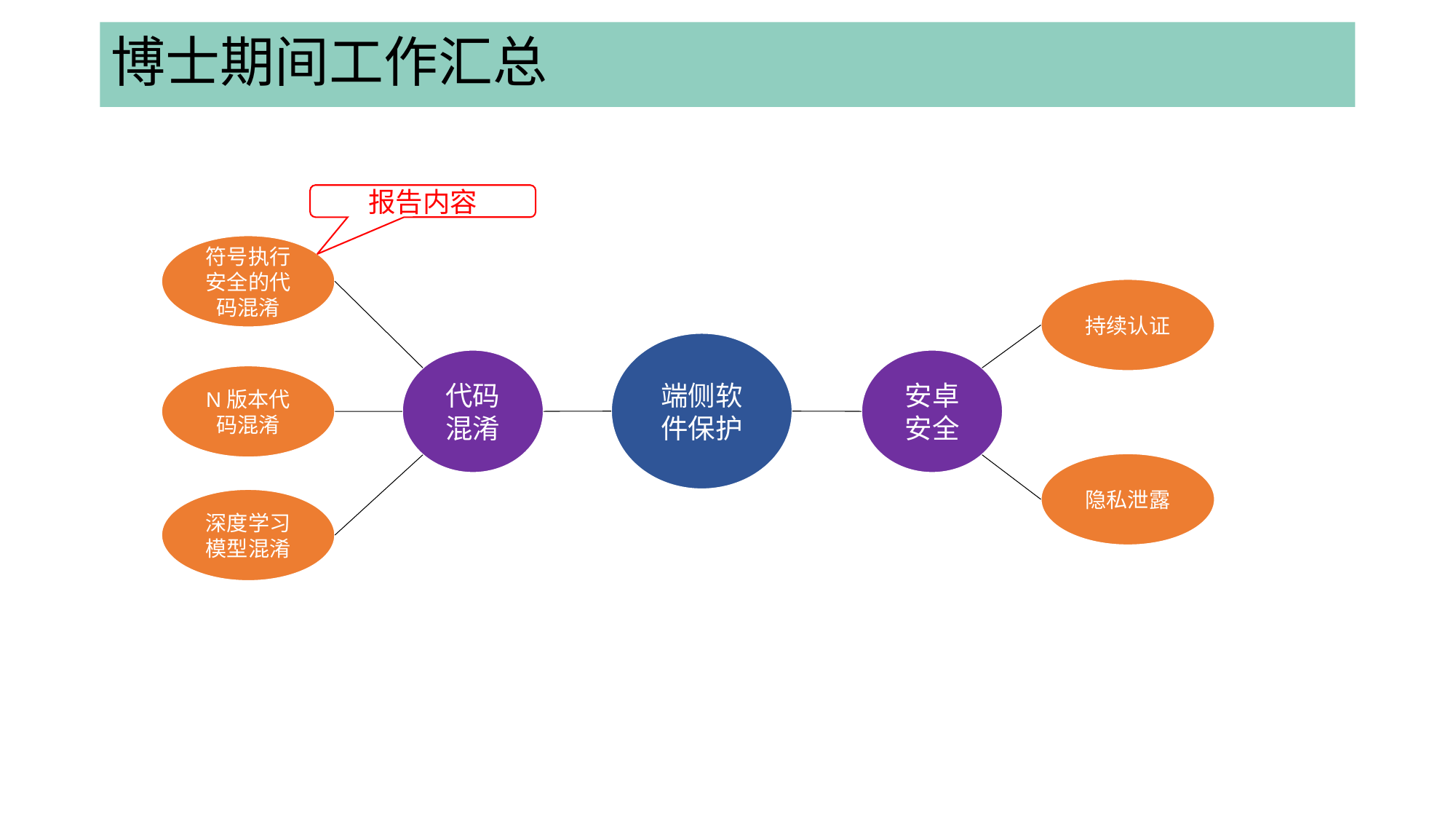

# 博士期间工作汇总
报告内容
符号执行安全的代码混淆
持续认证
端侧软件保护
代码混淆
安卓安全
N版本代码混淆
隐私泄露
深度学习模型混淆